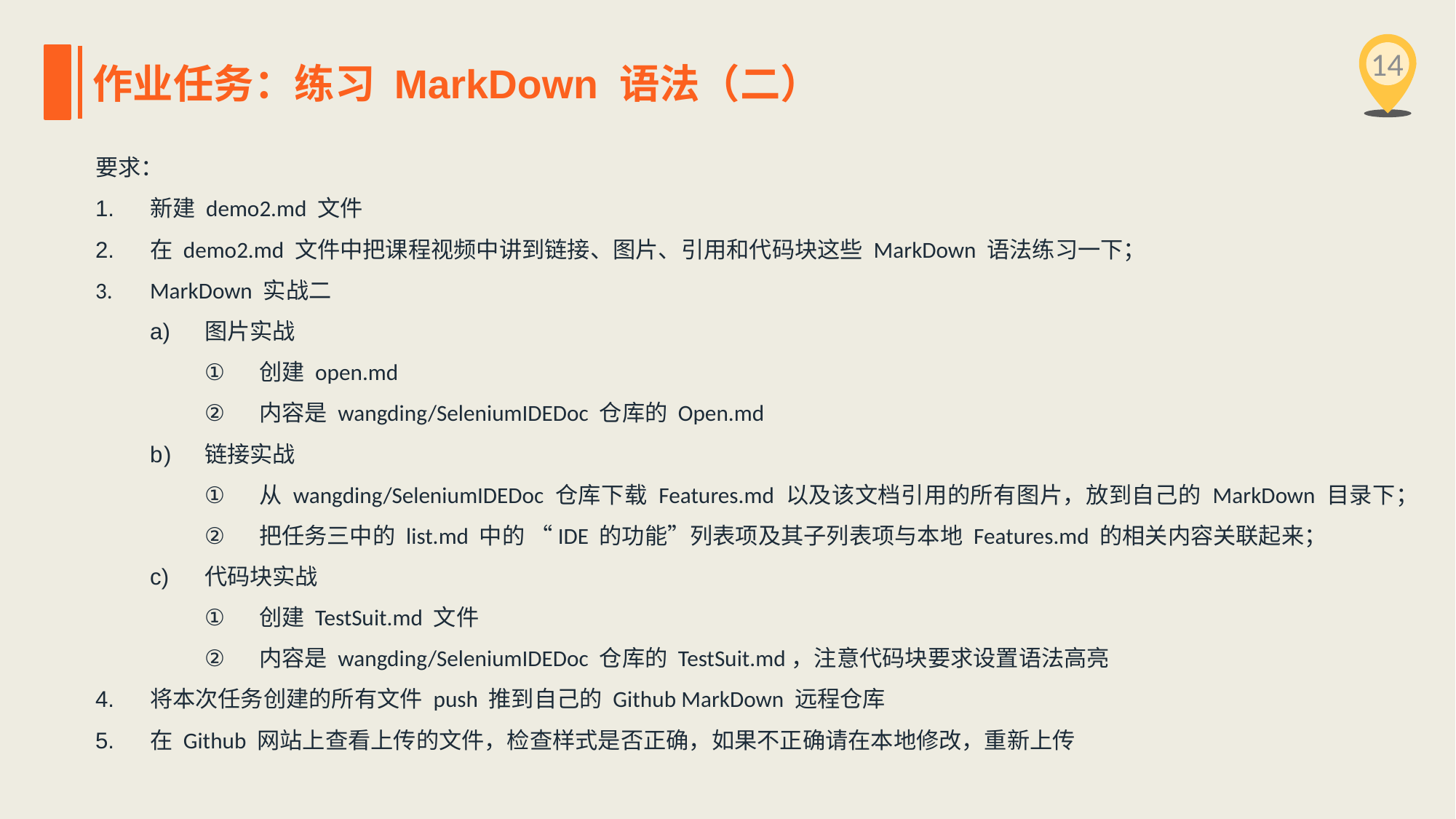

14

作业任务：练习 MarkDown 语法（二）
要求：
新建 demo2.md 文件
在 demo2.md 文件中把课程视频中讲到链接、图片、引用和代码块这些 MarkDown 语法练习一下；
MarkDown 实战二
图片实战
创建 open.md
内容是 wangding/SeleniumIDEDoc 仓库的 Open.md
链接实战
从 wangding/SeleniumIDEDoc 仓库下载 Features.md 以及该文档引用的所有图片，放到自己的 MarkDown 目录下；
把任务三中的 list.md 中的 “IDE 的功能”列表项及其子列表项与本地 Features.md 的相关内容关联起来；
代码块实战
创建 TestSuit.md 文件
内容是 wangding/SeleniumIDEDoc 仓库的 TestSuit.md，注意代码块要求设置语法高亮
将本次任务创建的所有文件 push 推到自己的 Github MarkDown 远程仓库
在 Github 网站上查看上传的文件，检查样式是否正确，如果不正确请在本地修改，重新上传